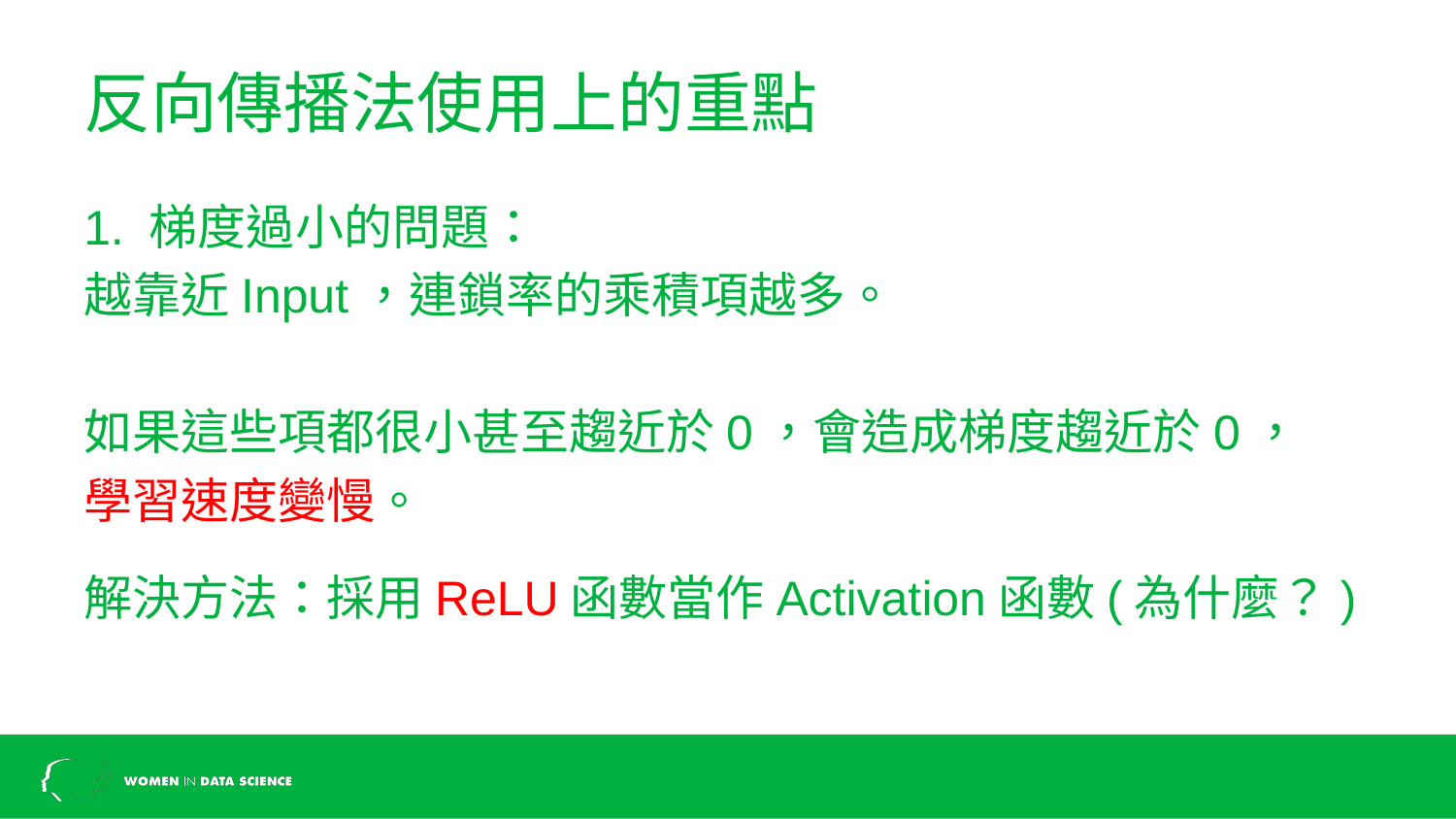

# 反向傳播法使用上的重點
1. 梯度過小的問題：
越靠近Input，連鎖率的乘積項越多。

如果這些項都很小甚至趨近於0，會造成梯度趨近於0，
學習速度變慢。
解決方法：採用ReLU函數當作Activation函數(為什麼？)